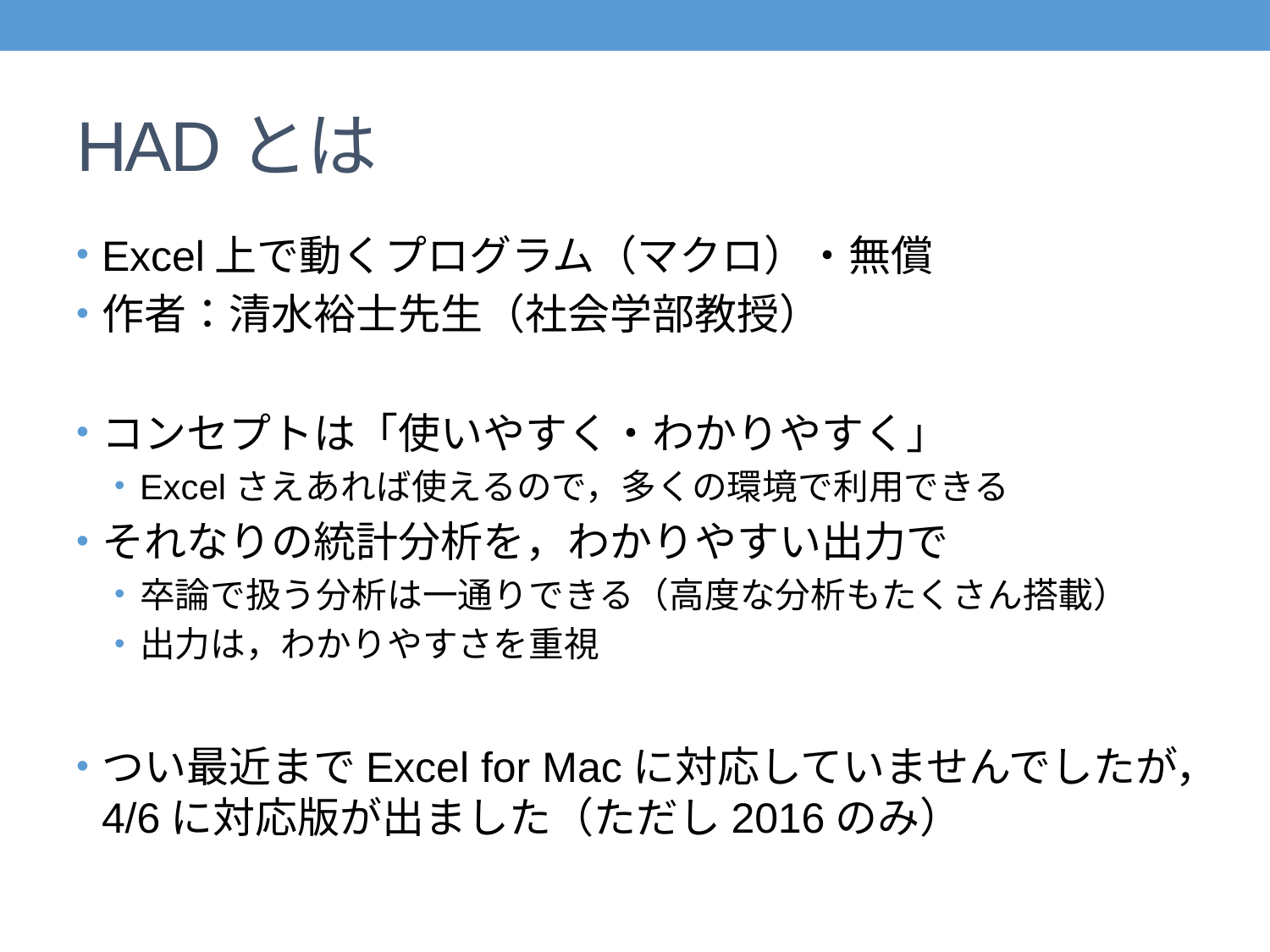

# HADとは
Excel上で動くプログラム（マクロ）・無償
作者：清水裕士先生（社会学部教授）

コンセプトは「使いやすく・わかりやすく」
Excelさえあれば使えるので，多くの環境で利用できる
それなりの統計分析を，わかりやすい出力で
卒論で扱う分析は一通りできる（高度な分析もたくさん搭載）
出力は，わかりやすさを重視

つい最近までExcel for Macに対応していませんでしたが，4/6に対応版が出ました（ただし2016のみ）